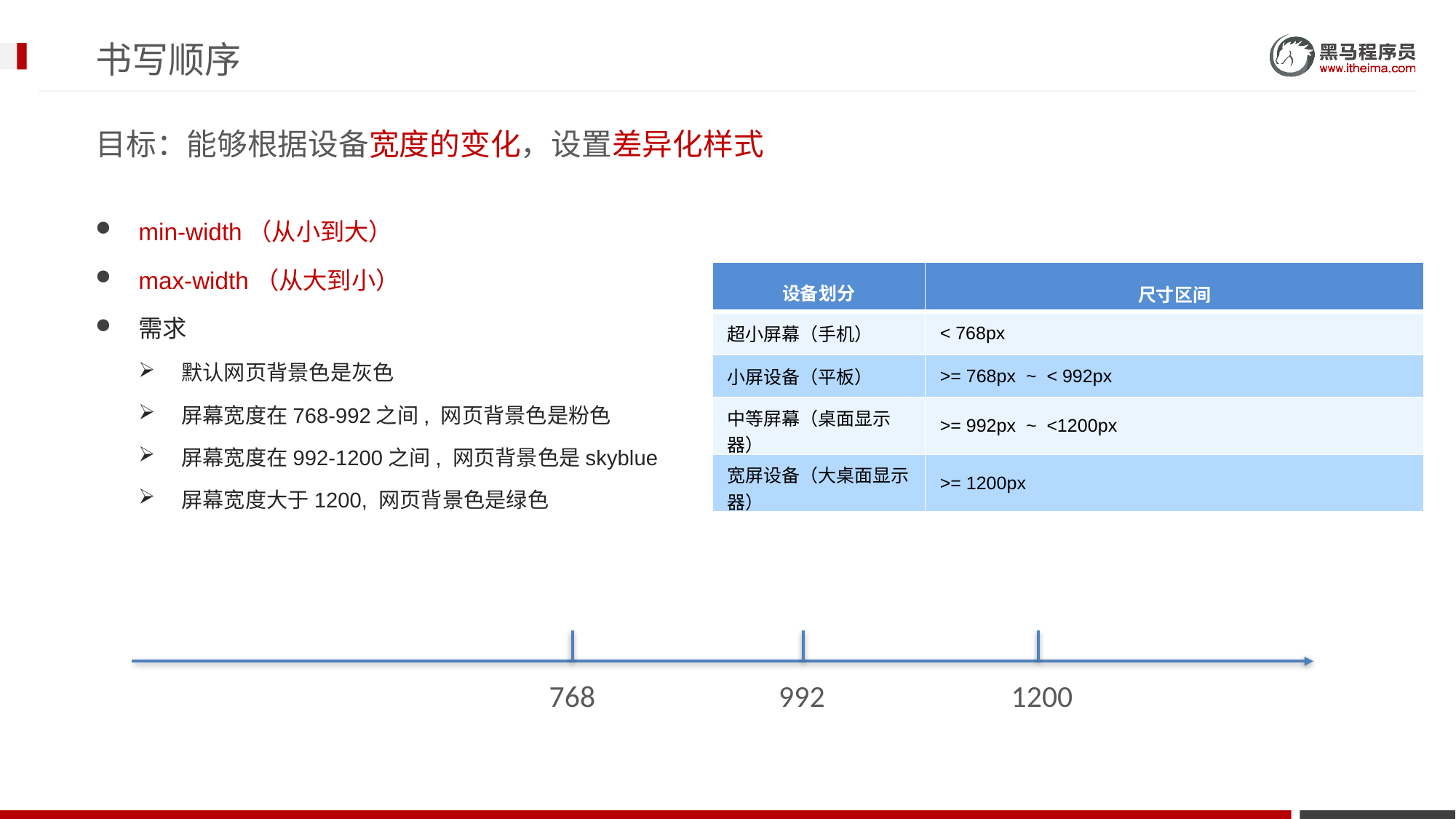

# 书写顺序
目标：能够根据设备宽度的变化，设置差异化样式
min-width（从小到大）
max-width（从大到小）
需求
默认网页背景色是灰色
屏幕宽度在768-992之间, 网页背景色是粉色
屏幕宽度在992-1200之间, 网页背景色是skyblue
屏幕宽度大于1200, 网页背景色是绿色
| 设备划分 | 尺寸区间 |
| --- | --- |
| 超小屏幕（手机） | < 768px |
| 小屏设备（平板） | >= 768px ~ < 992px |
| 中等屏幕（桌面显示器） | >= 992px ~ <1200px |
| 宽屏设备（大桌面显示器） | >= 1200px |
768
992
1200